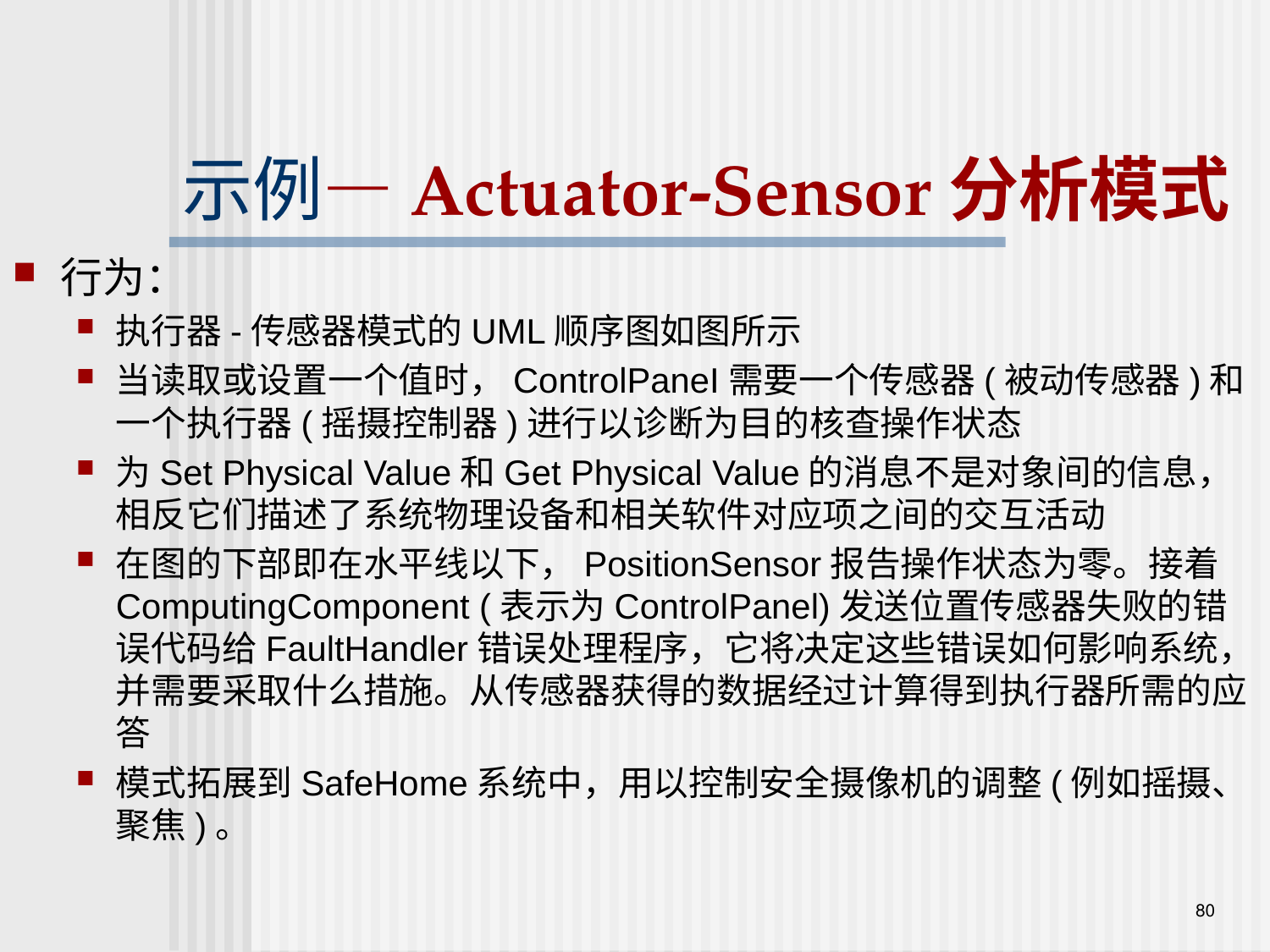

示例—Actuator-Sensor分析模式
行为：
执行器-传感器模式的UML顺序图如图所示
当读取或设置一个值时，ControlPaneI需要一个传感器(被动传感器)和一个执行器(摇摄控制器)进行以诊断为目的核查操作状态
为Set Physical Value和Get Physical Value的消息不是对象间的信息，相反它们描述了系统物理设备和相关软件对应项之间的交互活动
在图的下部即在水平线以下，PositionSensor报告操作状态为零。接着ComputingComponent (表示为ControlPanel)发送位置传感器失败的错误代码给FaultHandler错误处理程序，它将决定这些错误如何影响系统，并需要采取什么措施。从传感器获得的数据经过计算得到执行器所需的应答
模式拓展到SafeHome系统中，用以控制安全摄像机的调整(例如摇摄、聚焦)。

80